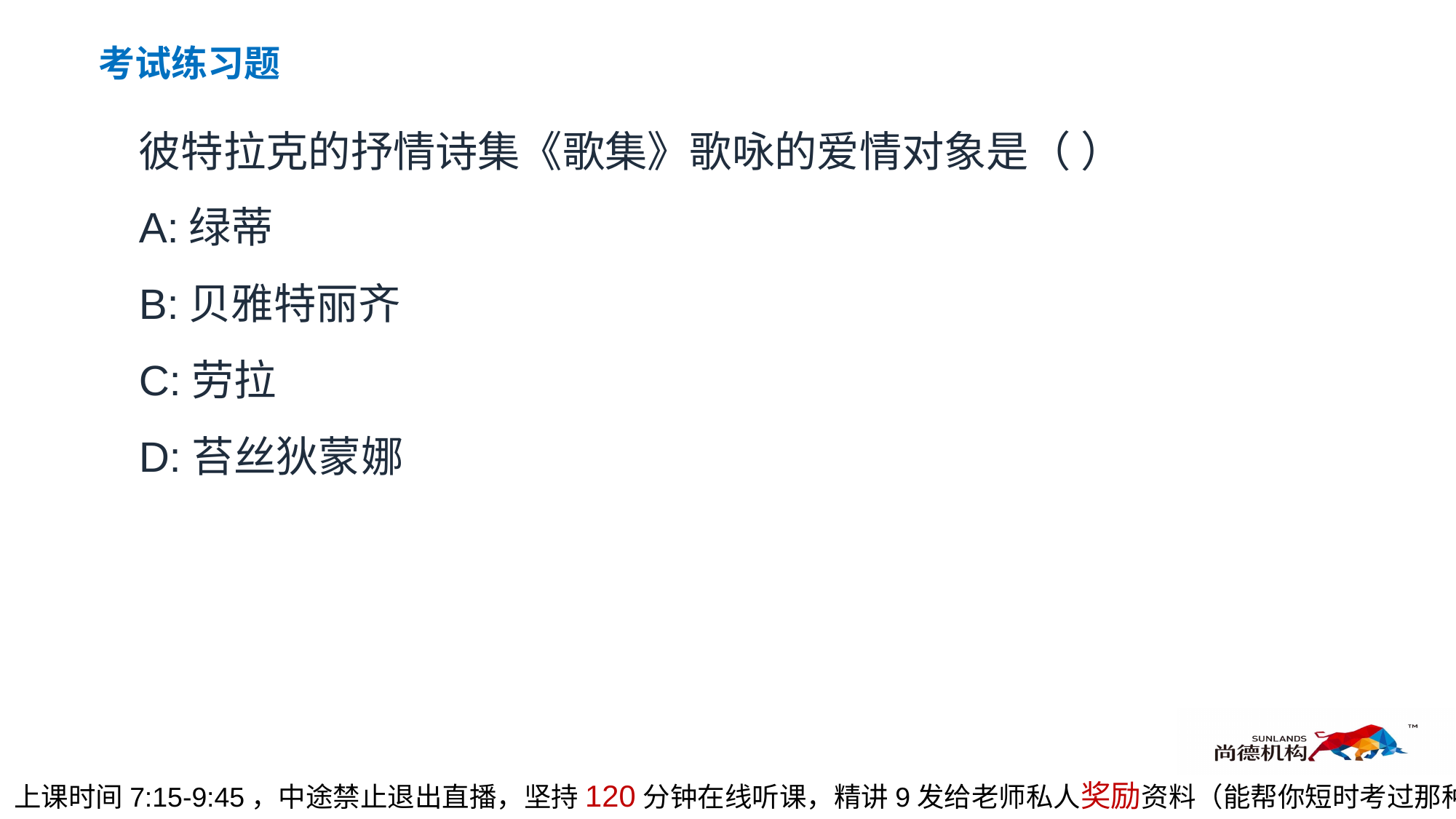

考试练习题
彼特拉克的抒情诗集《歌集》歌咏的爱情对象是（ ）
A:绿蒂
B:贝雅特丽齐
C:劳拉
D:苔丝狄蒙娜